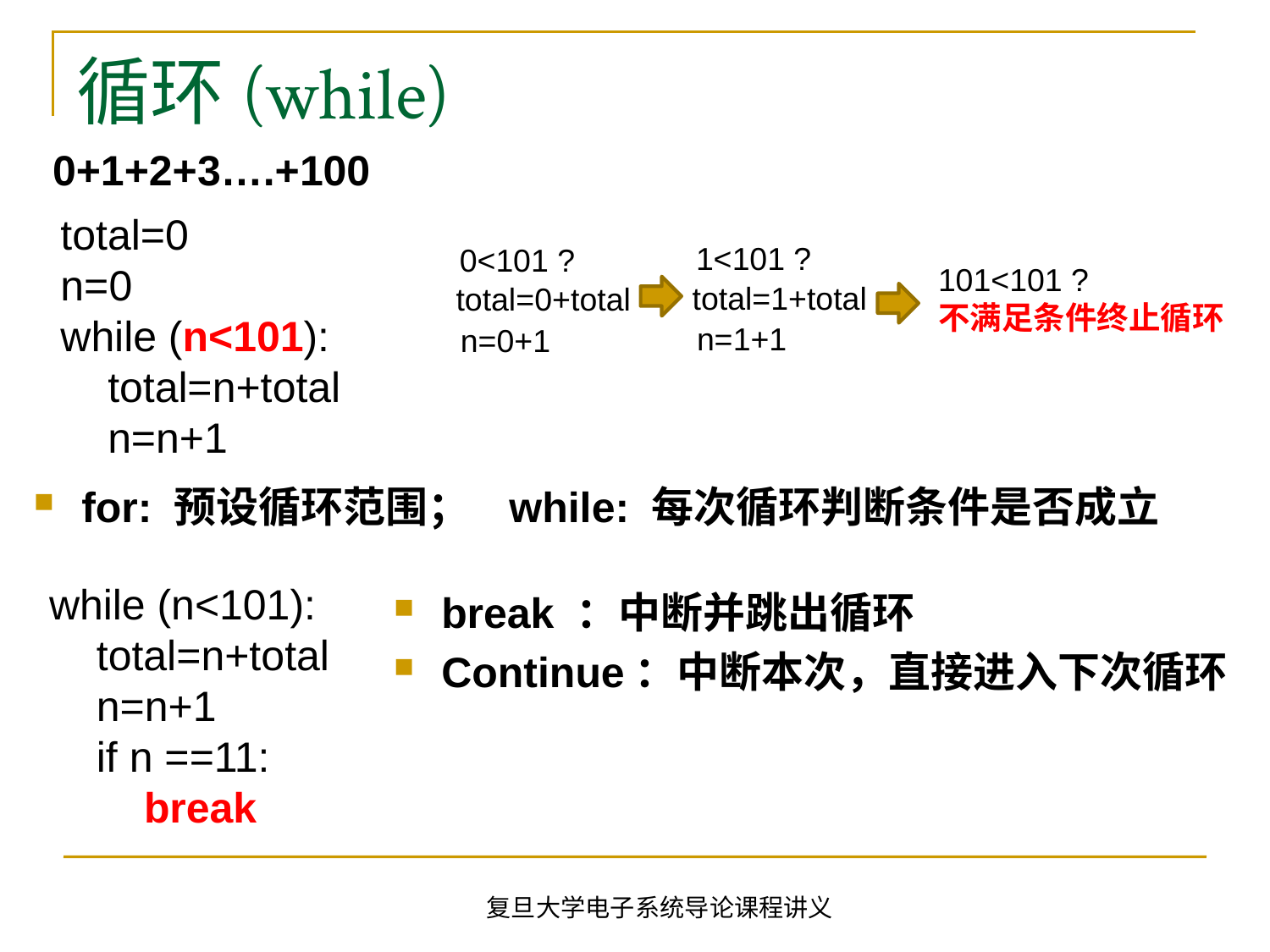

# 循环(while)
0+1+2+3….+100
total=0
n=0
while (n<101):
    total=n+total
    n=n+1
1<101 ?
 total=1+total
n=1+1
0<101 ?
 total=0+total
n=0+1
101<101 ?
不满足条件终止循环

for: 预设循环范围；   while: 每次循环判断条件是否成立
while (n<101):
    total=n+total
    n=n+1
    if n ==11:
        break
break ：中断并跳出循环
Continue：中断本次，直接进入下次循环